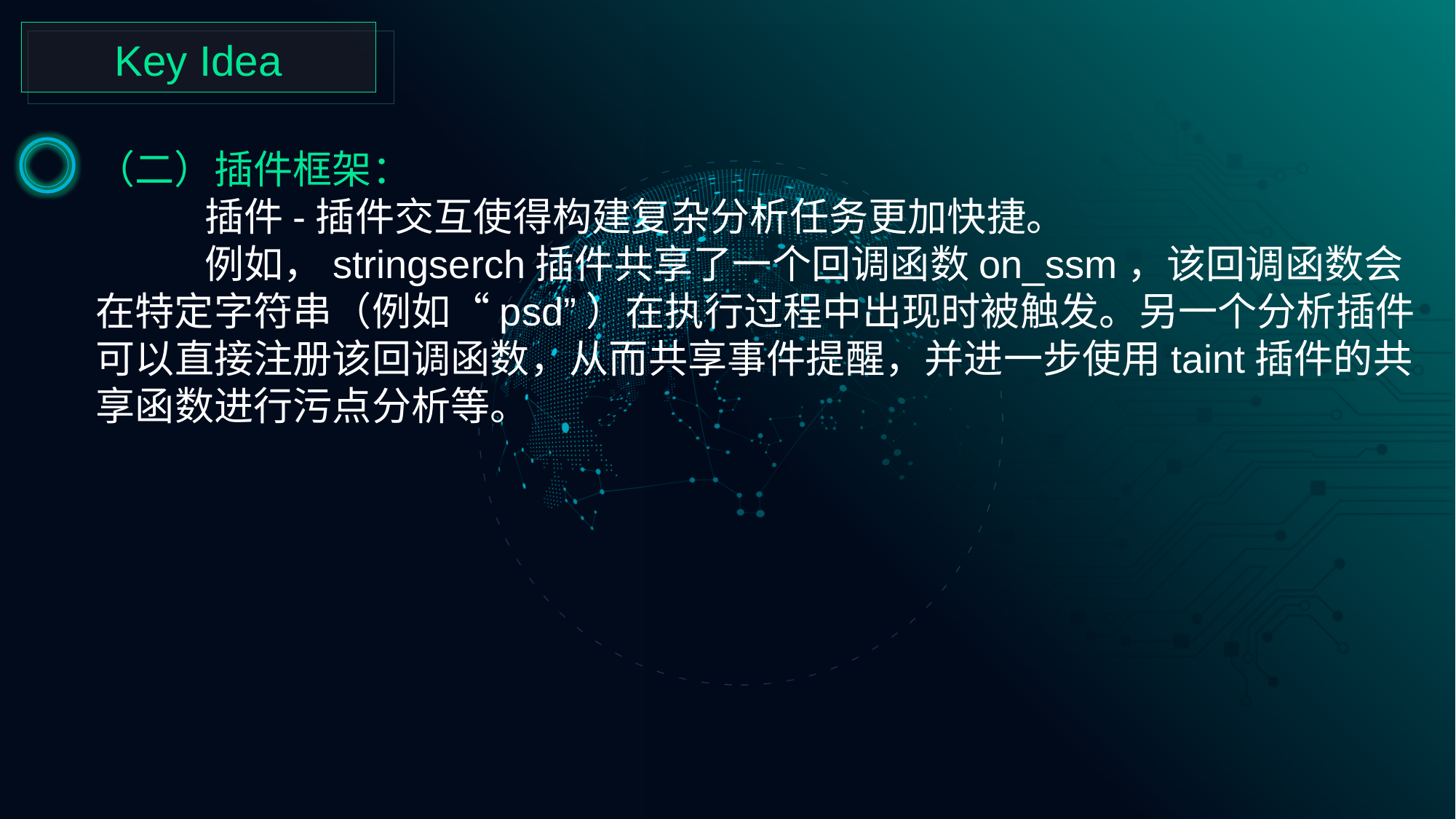

Key Idea

（二）插件框架：
	插件-插件交互使得构建复杂分析任务更加快捷。
	例如，stringserch插件共享了一个回调函数on_ssm，该回调函数会在特定字符串（例如“psd”）在执行过程中出现时被触发。另一个分析插件可以直接注册该回调函数，从而共享事件提醒，并进一步使用taint插件的共享函数进行污点分析等。